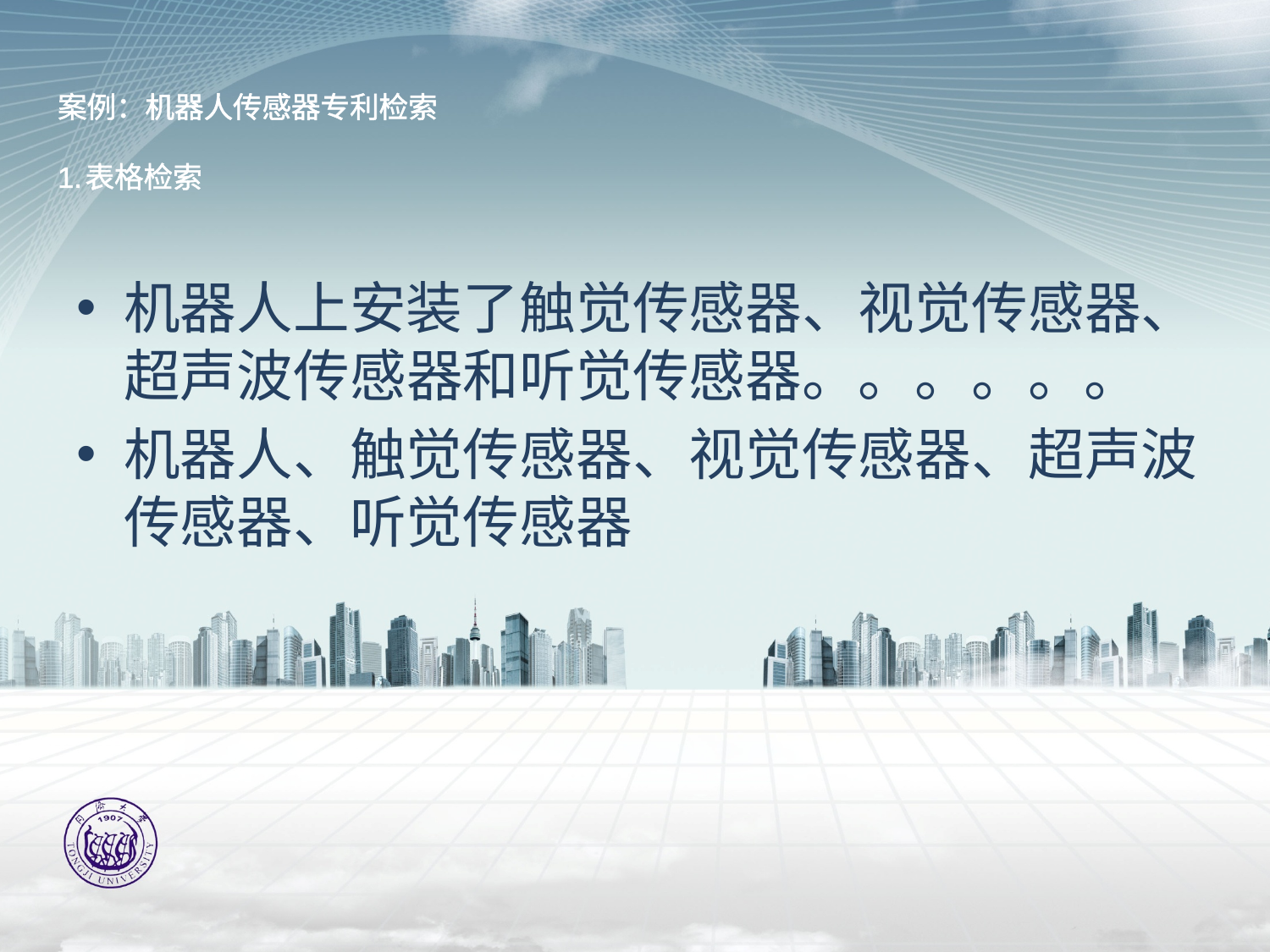

# 案例：机器人传感器专利检索 1.表格检索
机器人上安装了触觉传感器、视觉传感器、超声波传感器和听觉传感器。。。。。。
机器人、触觉传感器、视觉传感器、超声波传感器、听觉传感器